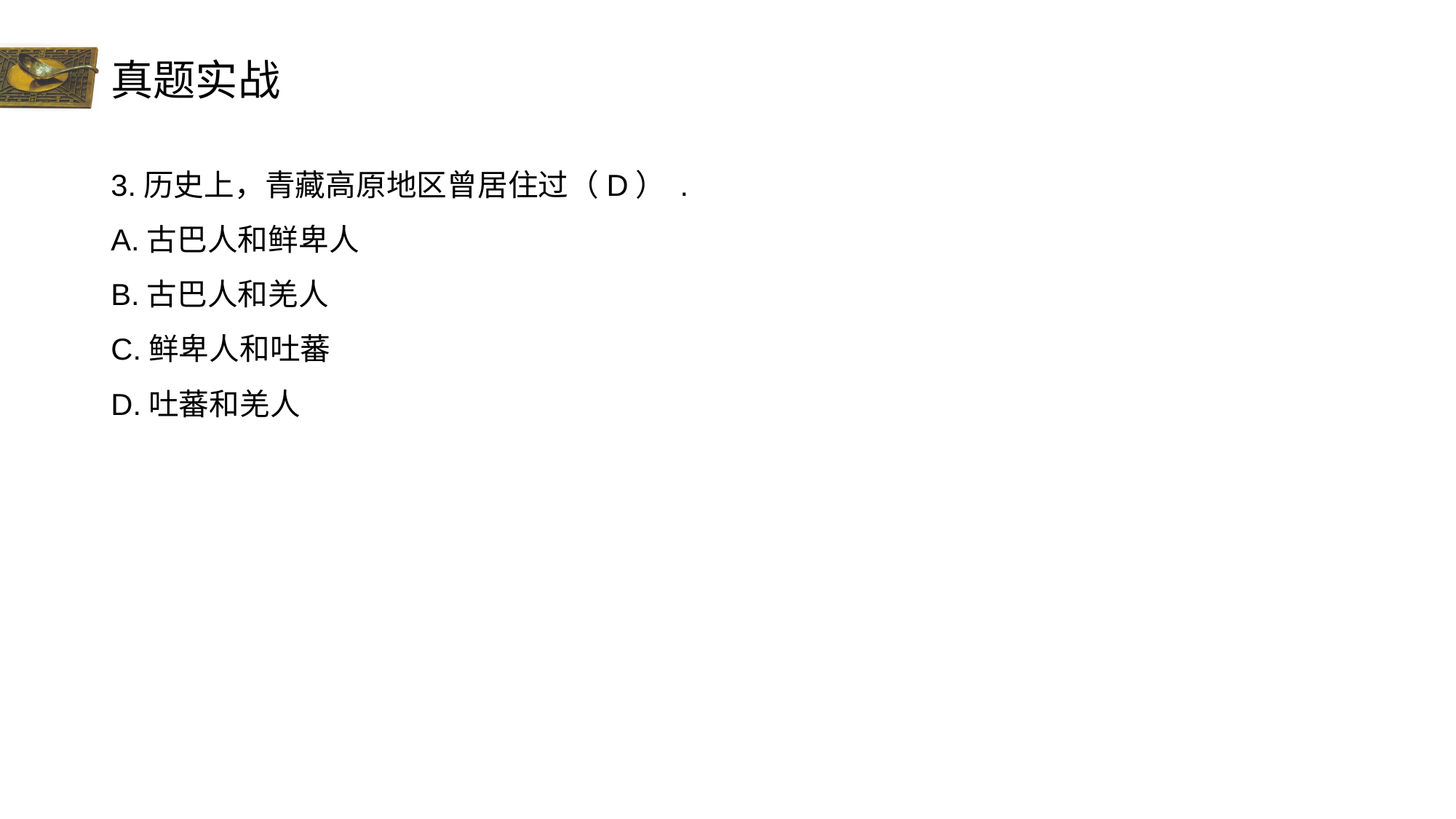

# 真题实战
3.历史上，青藏高原地区曾居住过（D） .
A.古巴人和鲜卑人
B.古巴人和羌人
C.鲜卑人和吐蕃
D.吐蕃和羌人

29